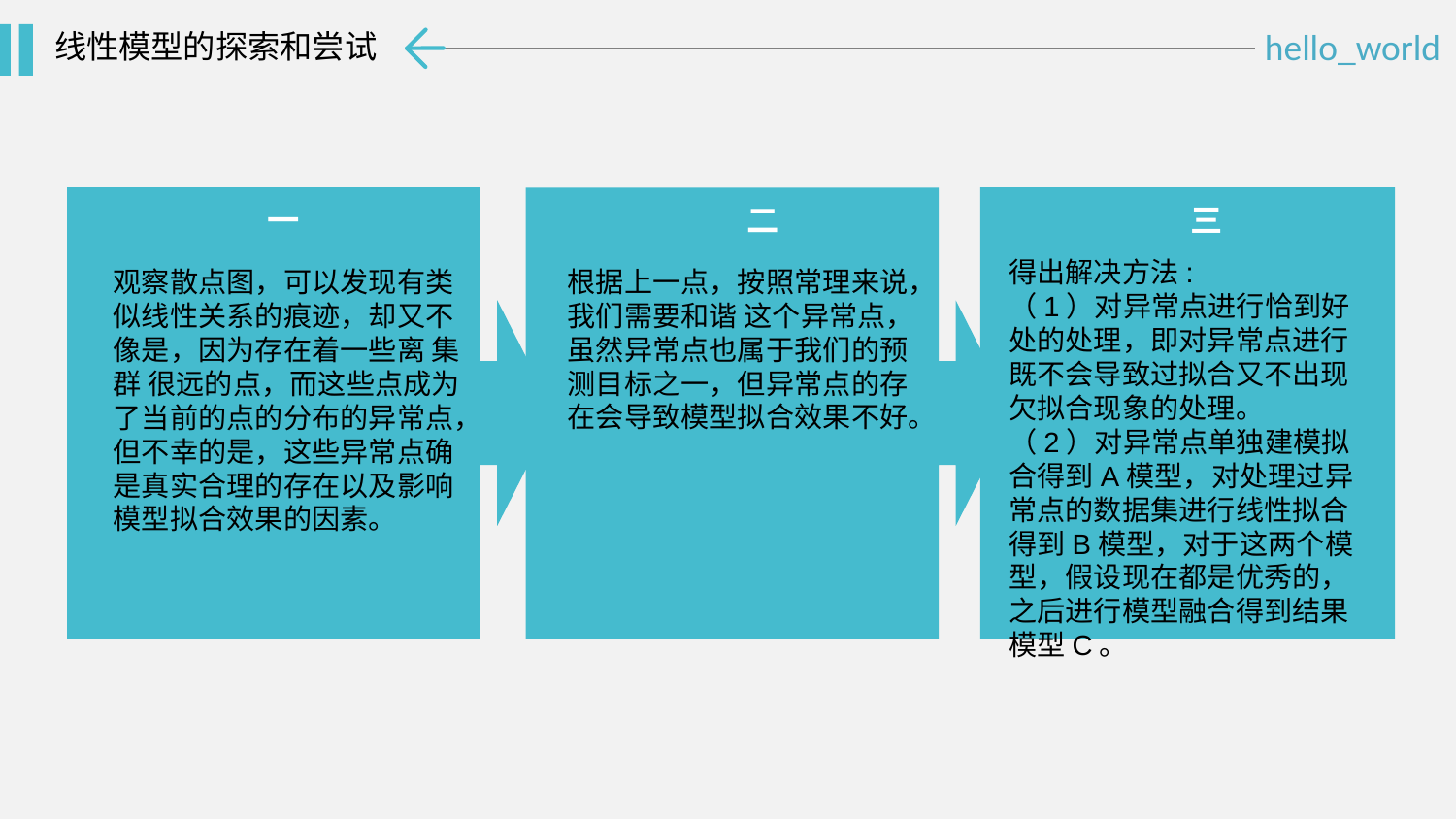

线性模型的探索和尝试

一
观察散点图，可以发现有类似线性关系的痕迹，却又不像是，因为存在着一些离 集群 很远的点，而这些点成为了当前的点的分布的异常点，但不幸的是，这些异常点确是真实合理的存在以及影响模型拟合效果的因素。

三
得出解决方法:
（1）对异常点进行恰到好处的处理，即对异常点进行既不会导致过拟合又不出现欠拟合现象的处理。
（2）对异常点单独建模拟合得到A模型，对处理过异常点的数据集进行线性拟合得到B模型，对于这两个模型，假设现在都是优秀的，之后进行模型融合得到结果模型C。

二
根据上一点，按照常理来说，我们需要和谐 这个异常点，虽然异常点也属于我们的预测目标之一，但异常点的存在会导致模型拟合效果不好。